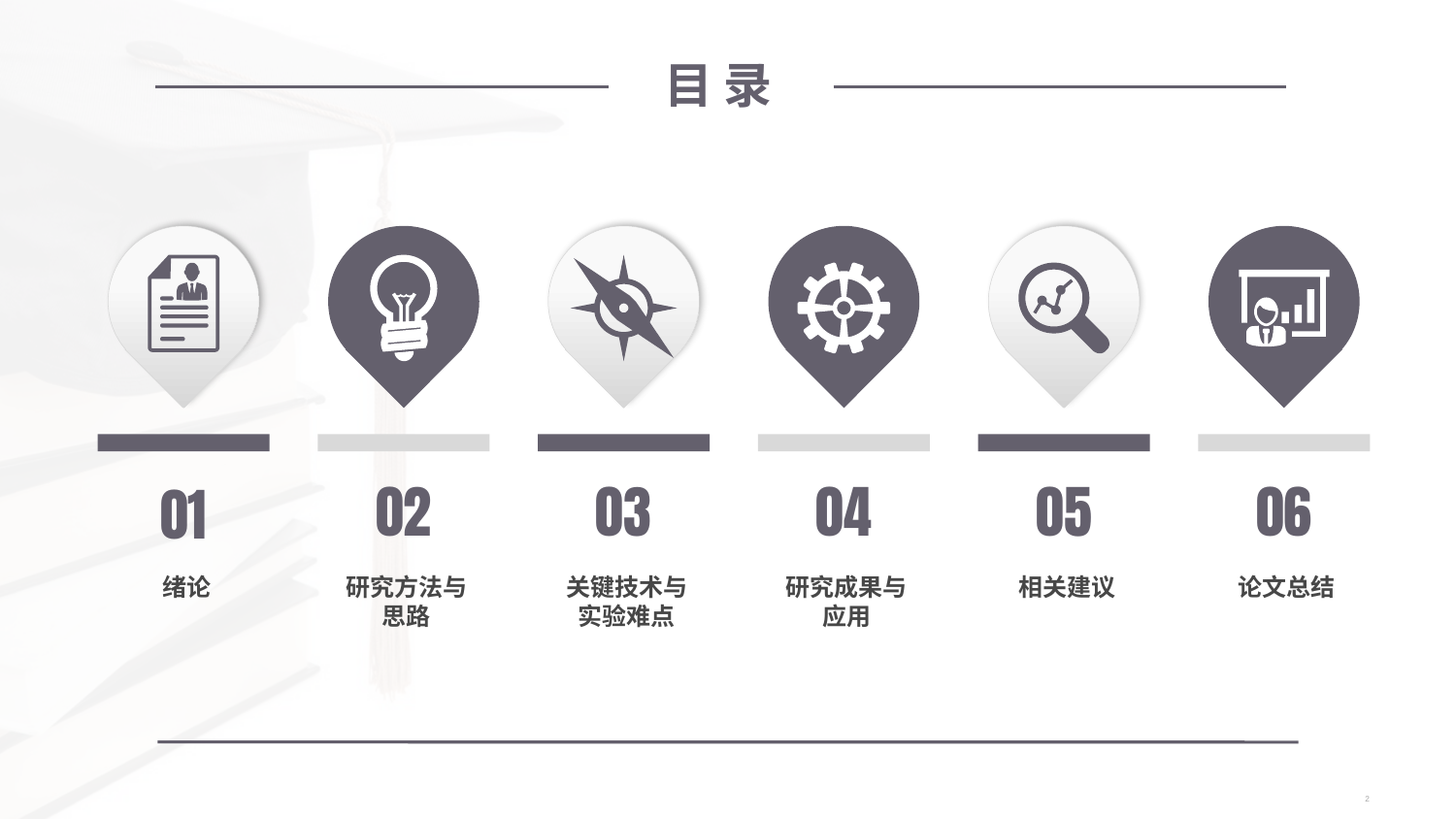

目 录

02
03
04
05
06
01
论文总结
绪论
研究方法与思路
研究成果与应用
相关建议
关键技术与实验难点